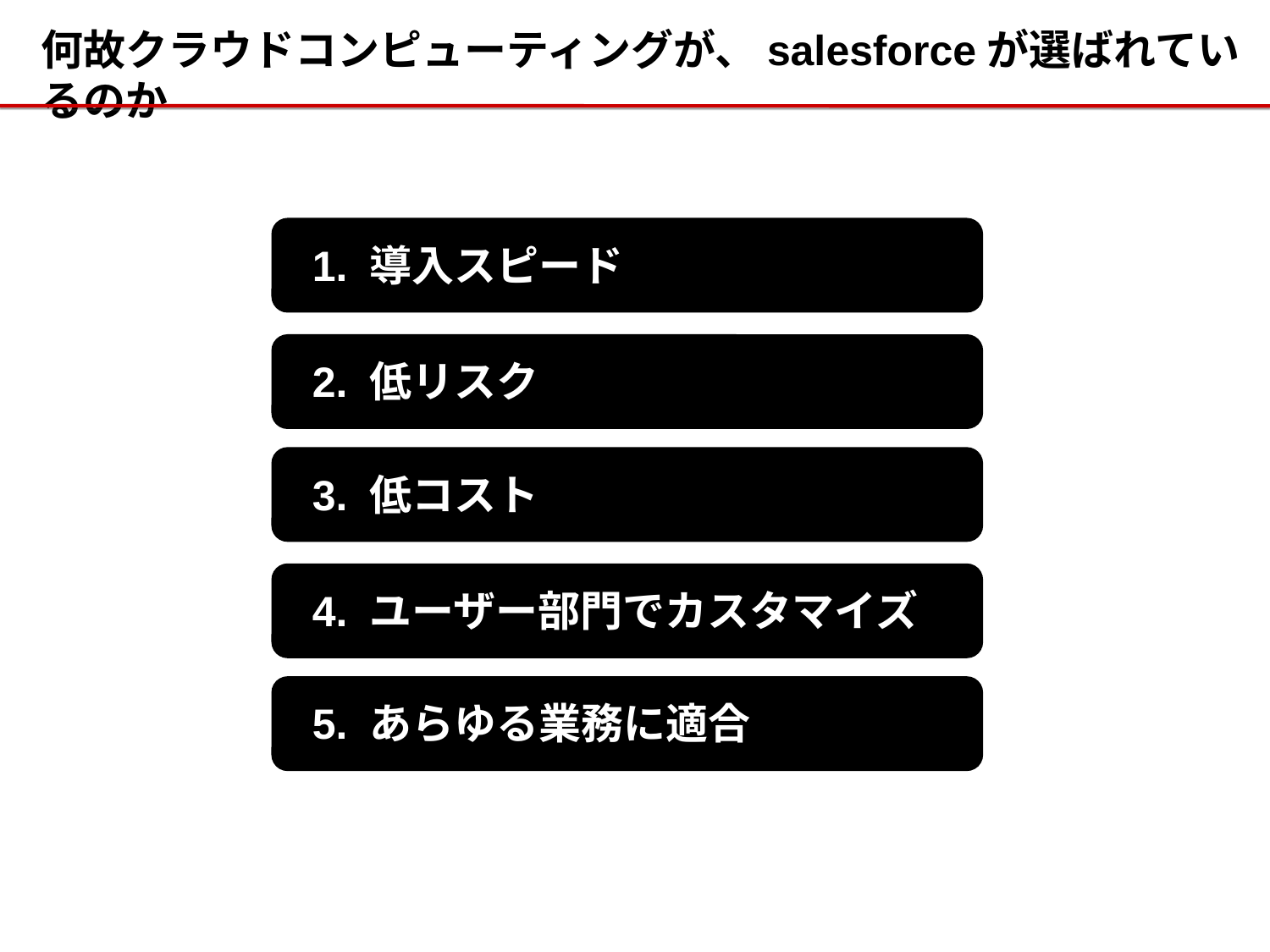

何故クラウドコンピューティングが、salesforceが選ばれているのか

1. 導入スピード

2. 低リスク

3. 低コスト

4. ユーザー部門でカスタマイズ

5. あらゆる業務に適合